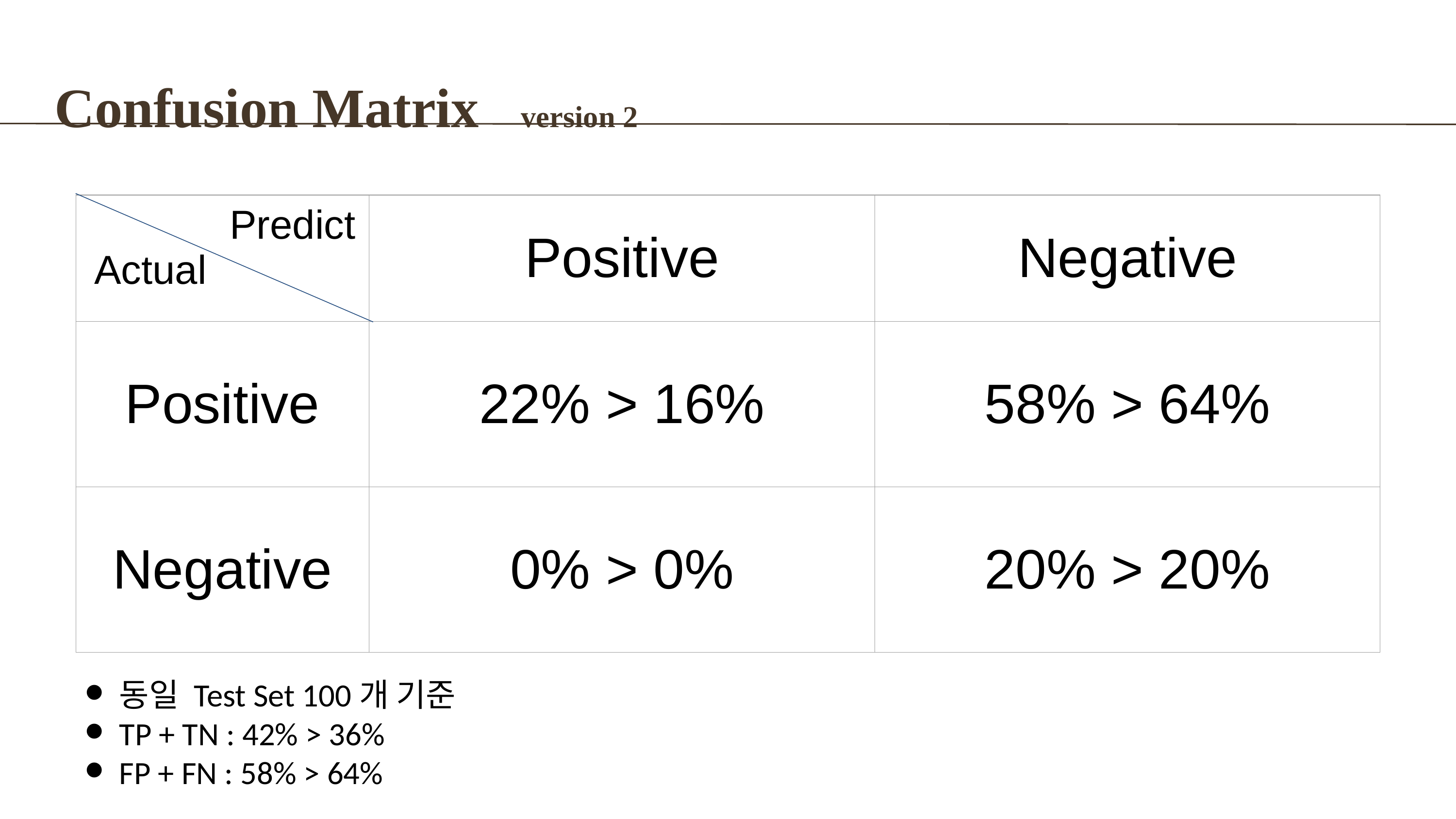

Confusion Matrix   version 2
| Predict Actual | Positive | Negative |
| --- | --- | --- |
| Positive | 22% > 16% | 58% > 64% |
| Negative | 0% > 0% | 20% > 20% |
동일 Test Set 100개 기준
TP + TN : 42% > 36%
FP + FN : 58% > 64%